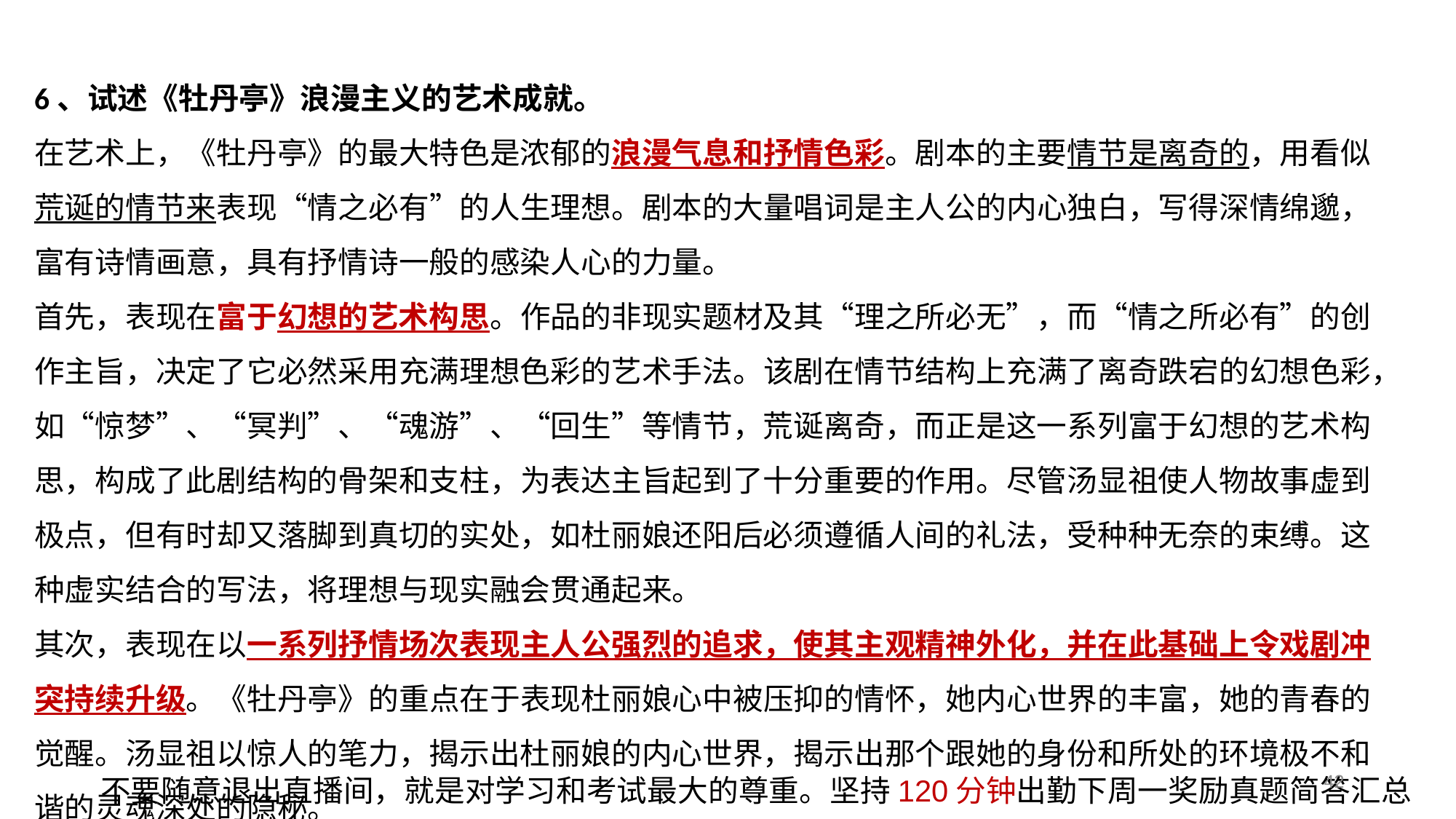

6、试述《牡丹亭》浪漫主义的艺术成就。
在艺术上，《牡丹亭》的最大特色是浓郁的浪漫气息和抒情色彩。剧本的主要情节是离奇的，用看似荒诞的情节来表现“情之必有”的人生理想。剧本的大量唱词是主人公的内心独白，写得深情绵邈，富有诗情画意，具有抒情诗一般的感染人心的力量。
首先，表现在富于幻想的艺术构思。作品的非现实题材及其“理之所必无”，而“情之所必有”的创作主旨，决定了它必然采用充满理想色彩的艺术手法。该剧在情节结构上充满了离奇跌宕的幻想色彩，如“惊梦”、“冥判”、“魂游”、“回生”等情节，荒诞离奇，而正是这一系列富于幻想的艺术构思，构成了此剧结构的骨架和支柱，为表达主旨起到了十分重要的作用。尽管汤显祖使人物故事虚到极点，但有时却又落脚到真切的实处，如杜丽娘还阳后必须遵循人间的礼法，受种种无奈的束缚。这种虚实结合的写法，将理想与现实融会贯通起来。
其次，表现在以一系列抒情场次表现主人公强烈的追求，使其主观精神外化，并在此基础上令戏剧冲突持续升级。《牡丹亭》的重点在于表现杜丽娘心中被压抑的情怀，她内心世界的丰富，她的青春的觉醒。汤显祖以惊人的笔力，揭示出杜丽娘的内心世界，揭示出那个跟她的身份和所处的环境极不和谐的灵魂深处的隐秘。
42